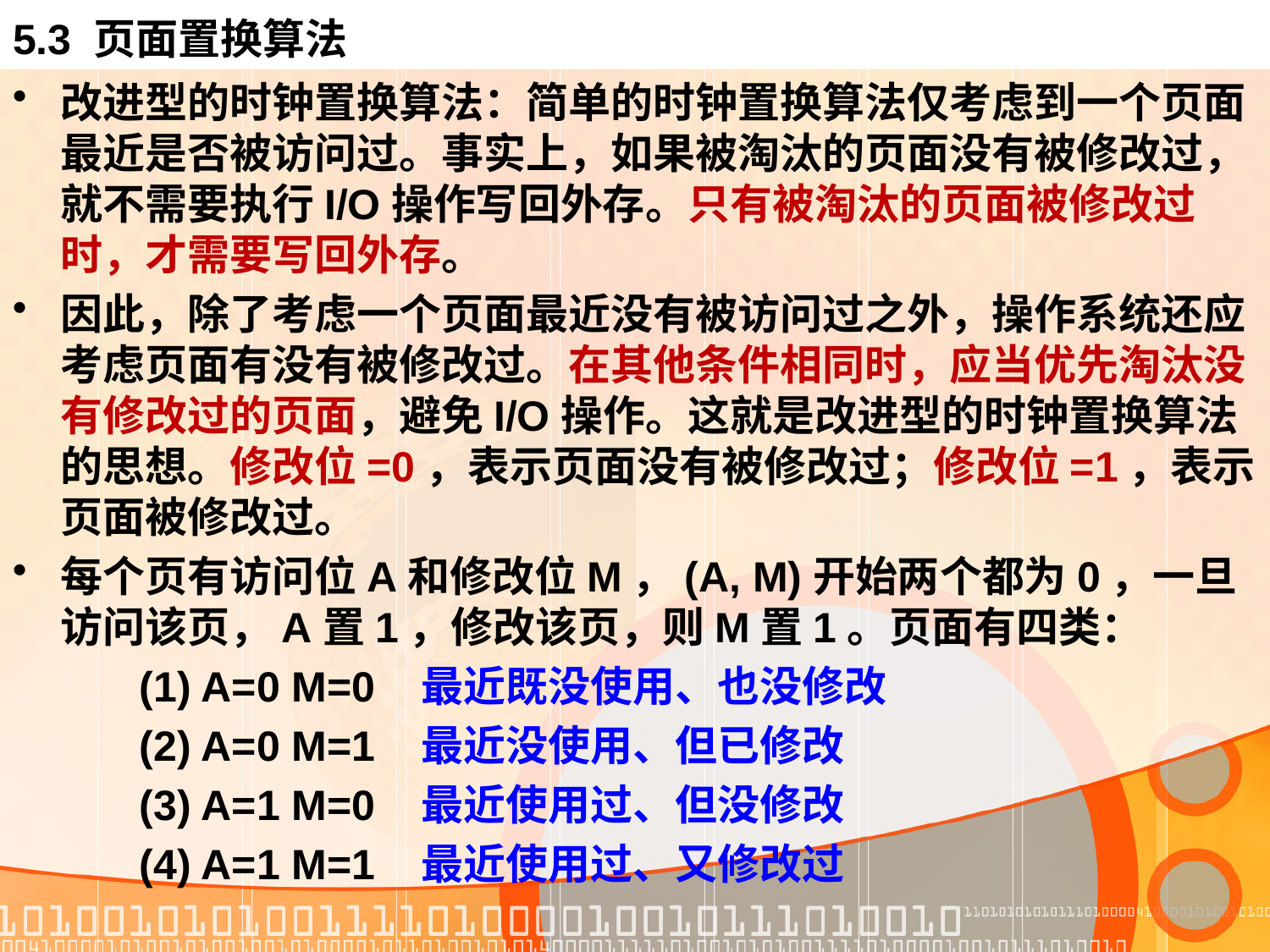

5.3 页面置换算法
改进型的时钟置换算法：简单的时钟置换算法仅考虑到一个页面最近是否被访问过。事实上，如果被淘汰的页面没有被修改过，就不需要执行I/O操作写回外存。只有被淘汰的页面被修改过时，才需要写回外存。
因此，除了考虑一个页面最近没有被访问过之外，操作系统还应考虑页面有没有被修改过。在其他条件相同时，应当优先淘汰没有修改过的页面，避免I/O操作。这就是改进型的时钟置换算法的思想。修改位=0，表示页面没有被修改过；修改位=1，表示页面被修改过。
每个页有访问位A和修改位M，(A, M)开始两个都为0，一旦访问该页，A置1，修改该页，则M置1。页面有四类：
(1) A=0 M=0   最近既没使用、也没修改
(2) A=0 M=1   最近没使用、但已修改
(3) A=1 M=0   最近使用过、但没修改
(4) A=1 M=1   最近使用过、又修改过